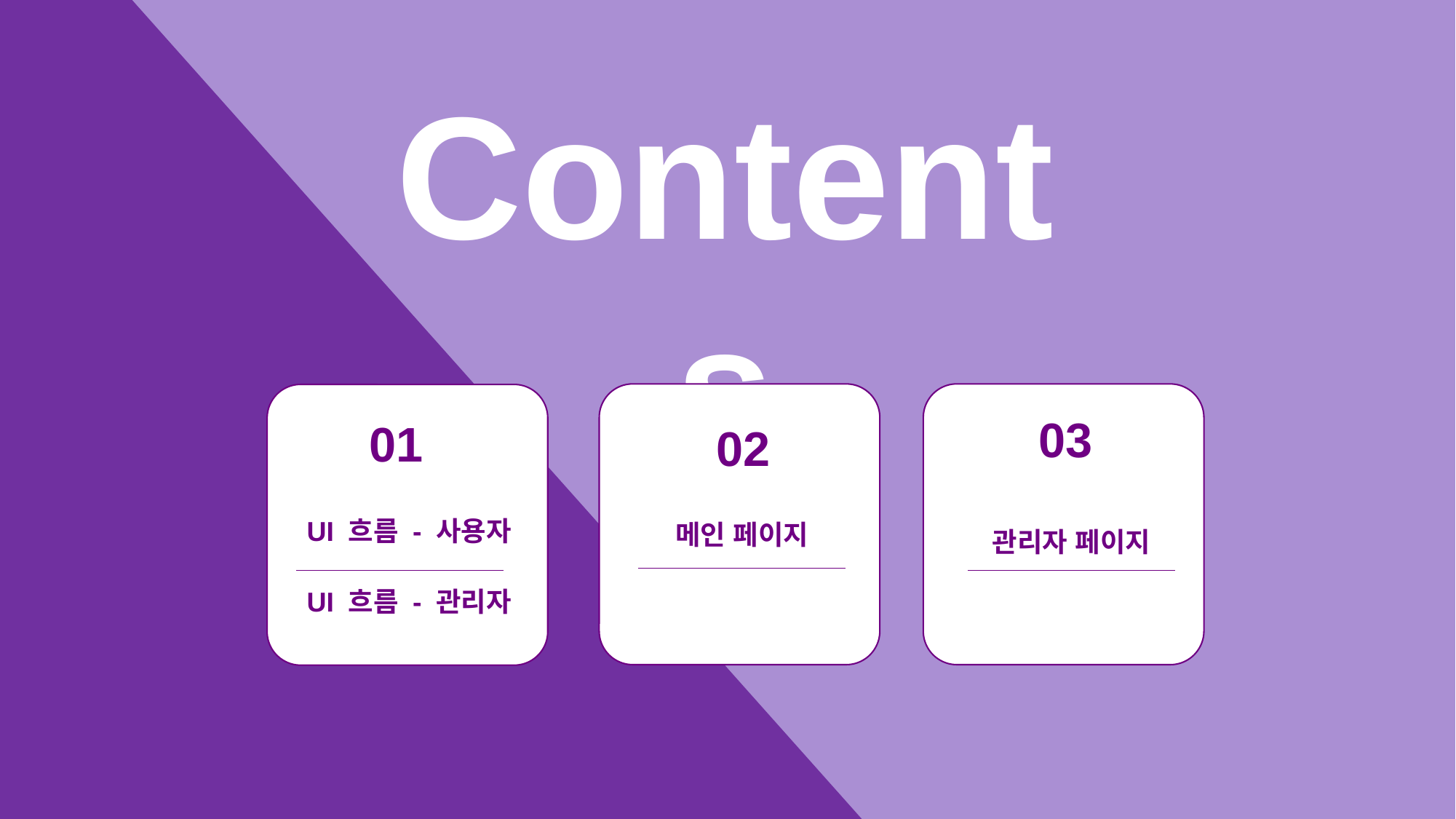

Contents

03
01
02
UI 흐름 - 사용자
메인 페이지
관리자 페이지
UI 흐름 - 관리자